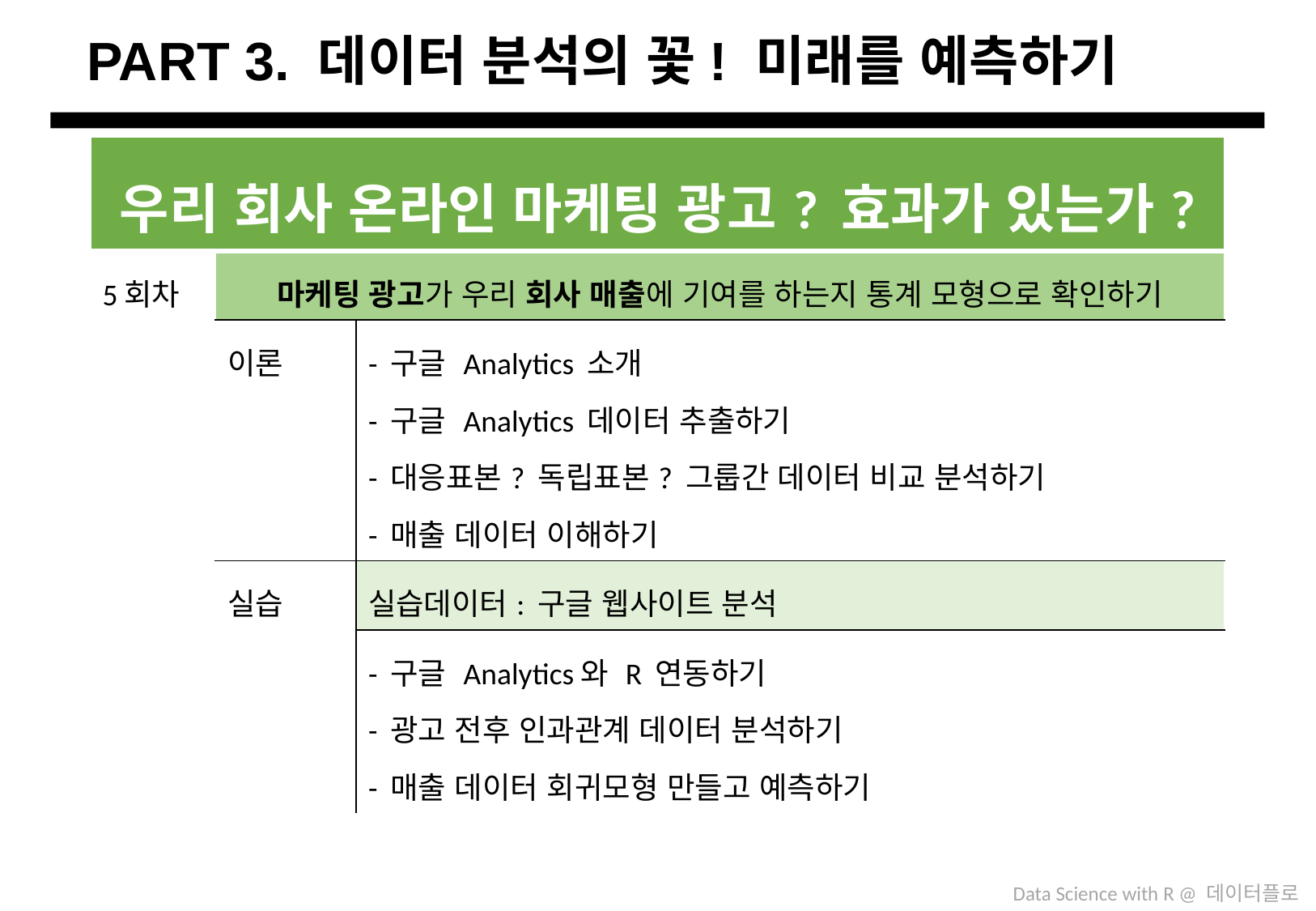

# PART 3. 데이터 분석의 꽃! 미래를 예측하기
| 우리 회사 온라인 마케팅 광고? 효과가 있는가? |  |  |
| --- | --- | --- |
| 5회차 | 마케팅 광고가 우리 회사 매출에 기여를 하는지 통계 모형으로 확인하기 |  |
|  | 이론 | - 구글 Analytics 소개 - 구글 Analytics 데이터 추출하기 - 대응표본? 독립표본? 그룹간 데이터 비교 분석하기 - 매출 데이터 이해하기 |
|  | 실습 | 실습데이터: 구글 웹사이트 분석 |
|  |  | - 구글 Analytics와 R 연동하기 - 광고 전후 인과관계 데이터 분석하기 - 매출 데이터 회귀모형 만들고 예측하기 |